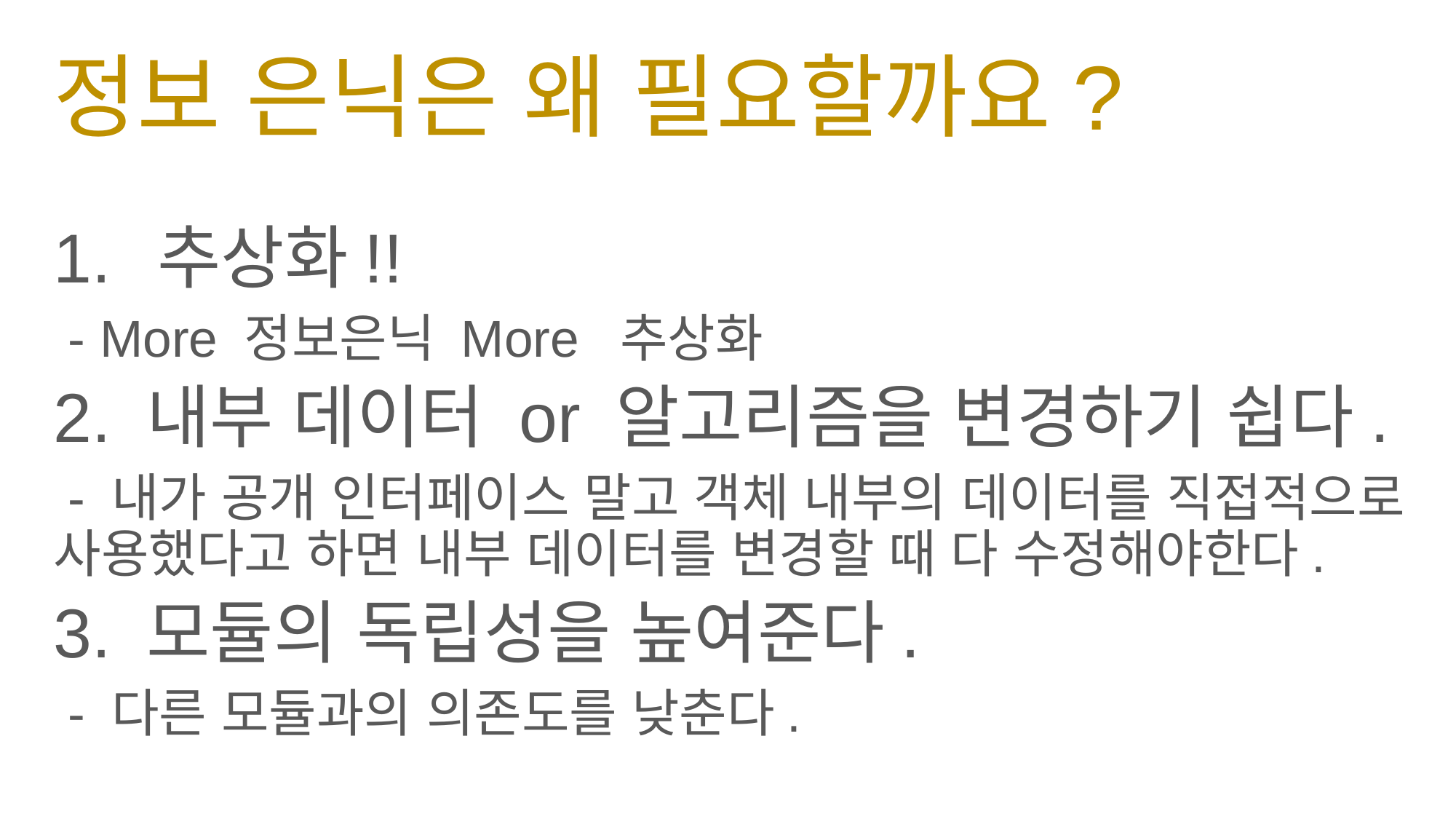

# 정보 은닉은 왜 필요할까요?
추상화!!
 - More 정보은닉 More  추상화
2. 내부 데이터 or 알고리즘을 변경하기 쉽다.
 - 내가 공개 인터페이스 말고 객체 내부의 데이터를 직접적으로 사용했다고 하면 내부 데이터를 변경할 때 다 수정해야한다.
3. 모듈의 독립성을 높여준다.
 - 다른 모듈과의 의존도를 낮춘다.